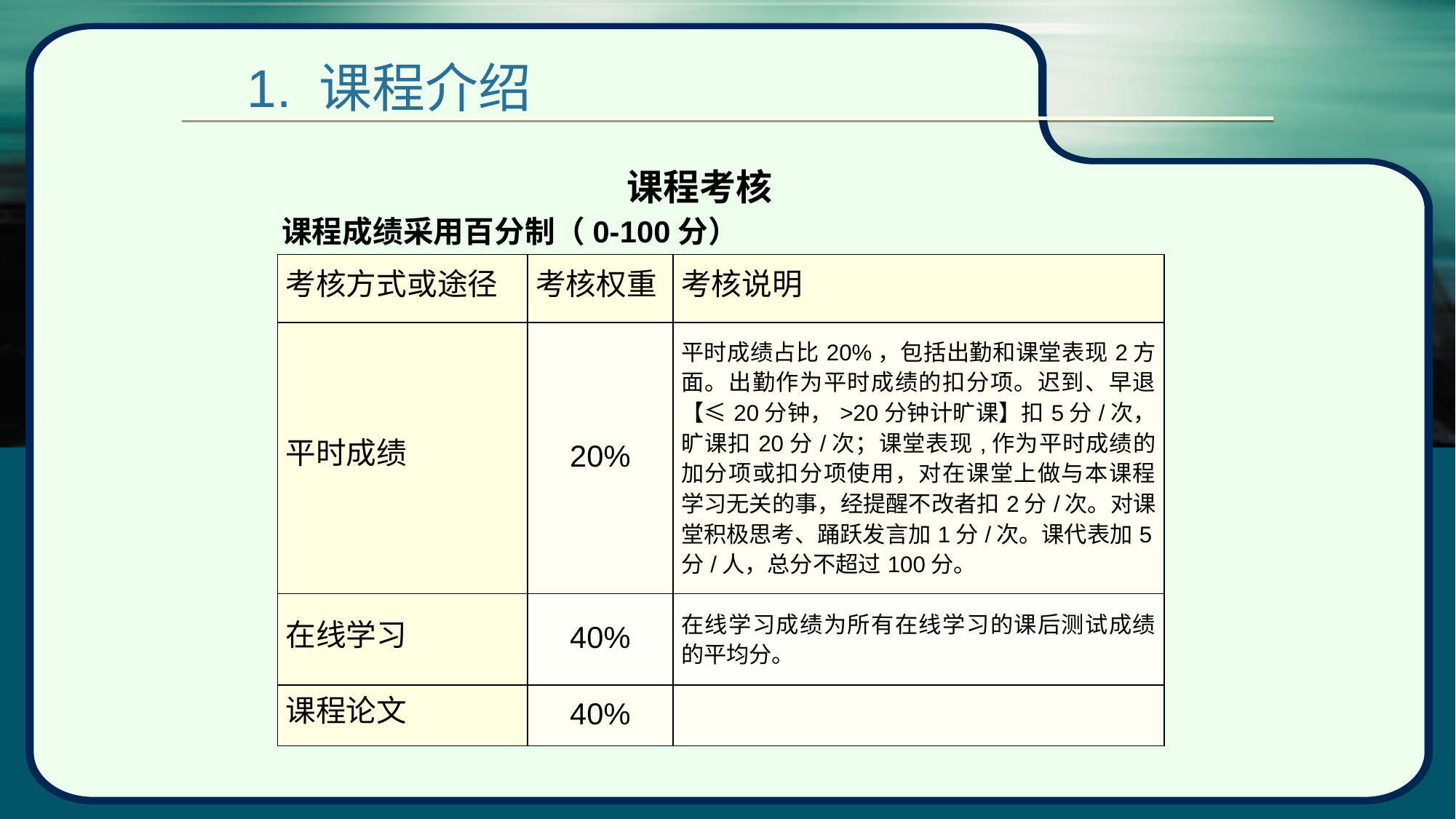

# 1. 课程介绍
课程考核
课程成绩采用百分制（0-100分）
| 考核方式或途径 | 考核权重 | 考核说明 |
| --- | --- | --- |
| 平时成绩 | 20% | 平时成绩占比20%，包括出勤和课堂表现2方面。出勤作为平时成绩的扣分项。迟到、早退【≤20分钟，>20分钟计旷课】扣5分/次，旷课扣20分/次；课堂表现,作为平时成绩的加分项或扣分项使用，对在课堂上做与本课程学习无关的事，经提醒不改者扣2分/次。对课堂积极思考、踊跃发言加1分/次。课代表加5分/人，总分不超过100分。 |
| 在线学习 | 40% | 在线学习成绩为所有在线学习的课后测试成绩的平均分。 |
| 课程论文 | 40% |  |